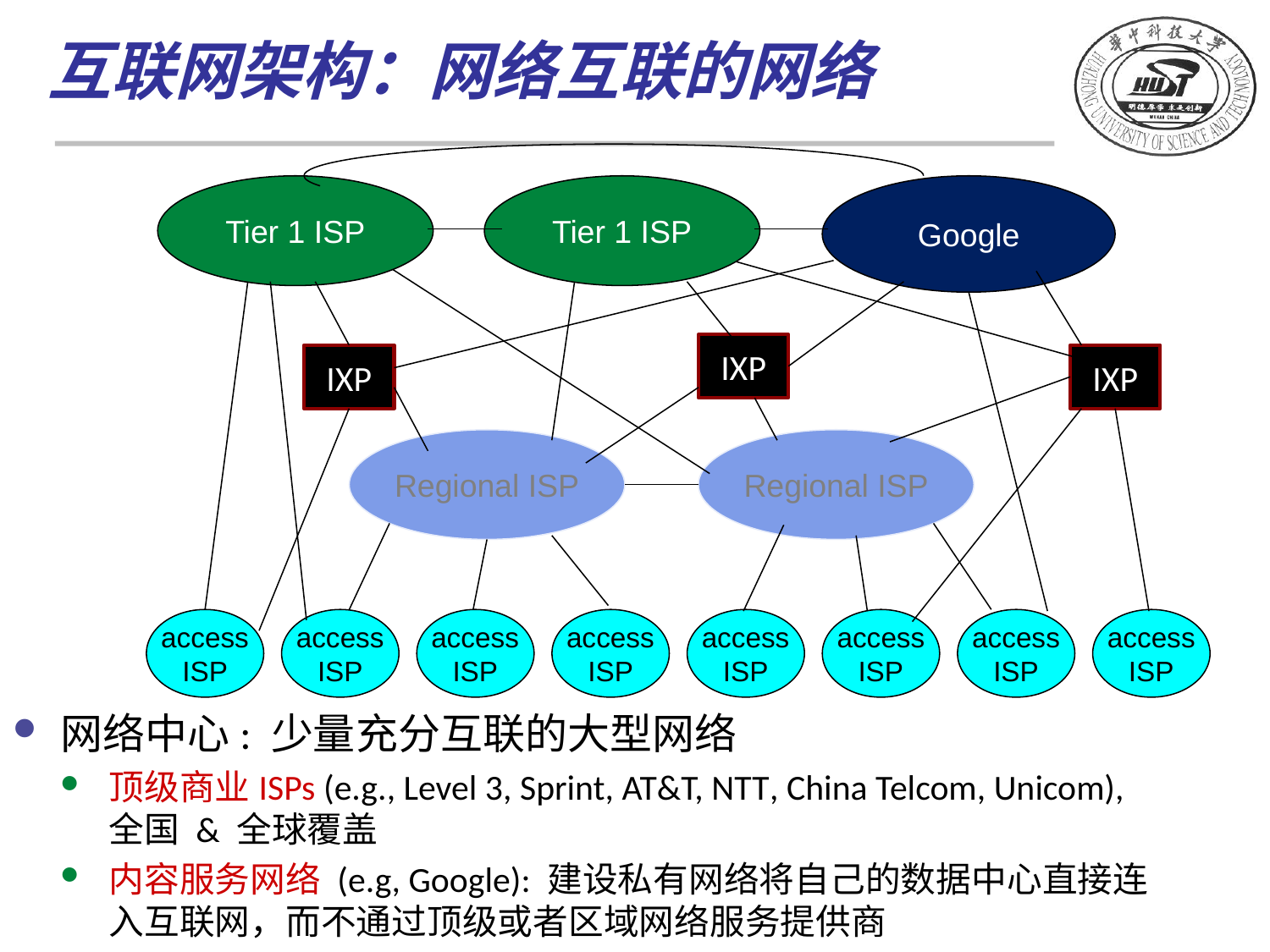

互联网架构：网络互联的网络

Tier 1 ISP
Tier 1 ISP
Google
IXP
IXP
IXP
Regional ISP
Regional ISP
access
ISP
access
ISP
access
ISP
access
ISP
access
ISP
access
ISP
access
ISP
access
ISP
网络中心: 少量充分互联的大型网络
顶级商业ISPs (e.g., Level 3, Sprint, AT&T, NTT, China Telcom, Unicom), 全国 & 全球覆盖
内容服务网络 (e.g, Google): 建设私有网络将自己的数据中心直接连入互联网，而不通过顶级或者区域网络服务提供商